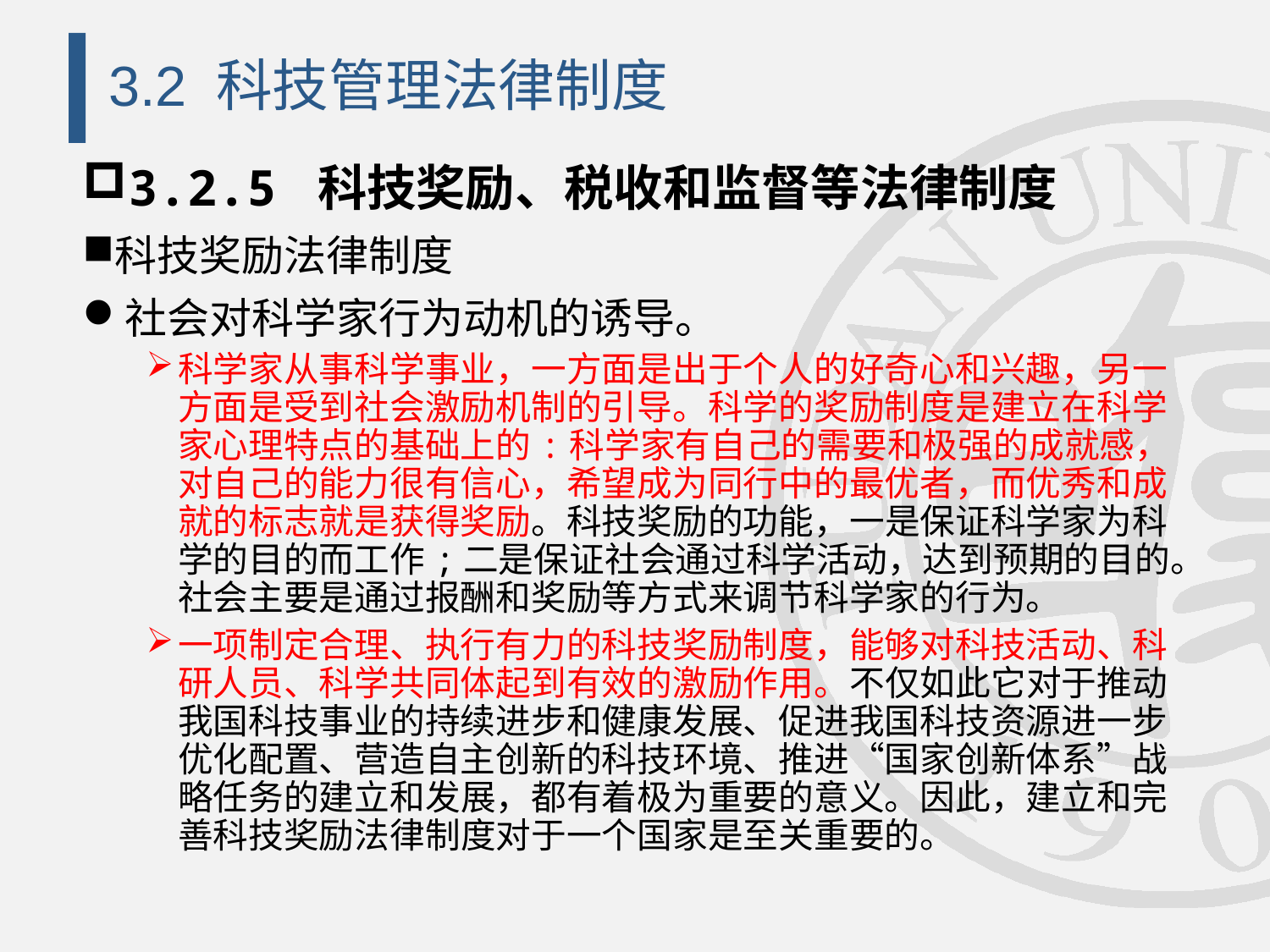

# 3.2 科技管理法律制度
3.2.5 科技奖励、税收和监督等法律制度
科技奖励法律制度
社会对科学家行为动机的诱导。
科学家从事科学事业，一方面是出于个人的好奇心和兴趣，另一方面是受到社会激励机制的引导。科学的奖励制度是建立在科学家心理特点的基础上的:科学家有自己的需要和极强的成就感，对自己的能力很有信心，希望成为同行中的最优者，而优秀和成就的标志就是获得奖励。科技奖励的功能，一是保证科学家为科学的目的而工作;二是保证社会通过科学活动，达到预期的目的。社会主要是通过报酬和奖励等方式来调节科学家的行为。
一项制定合理、执行有力的科技奖励制度，能够对科技活动、科研人员、科学共同体起到有效的激励作用。不仅如此它对于推动我国科技事业的持续进步和健康发展、促进我国科技资源进一步优化配置、营造自主创新的科技环境、推进“国家创新体系”战略任务的建立和发展，都有着极为重要的意义。因此，建立和完善科技奖励法律制度对于一个国家是至关重要的。